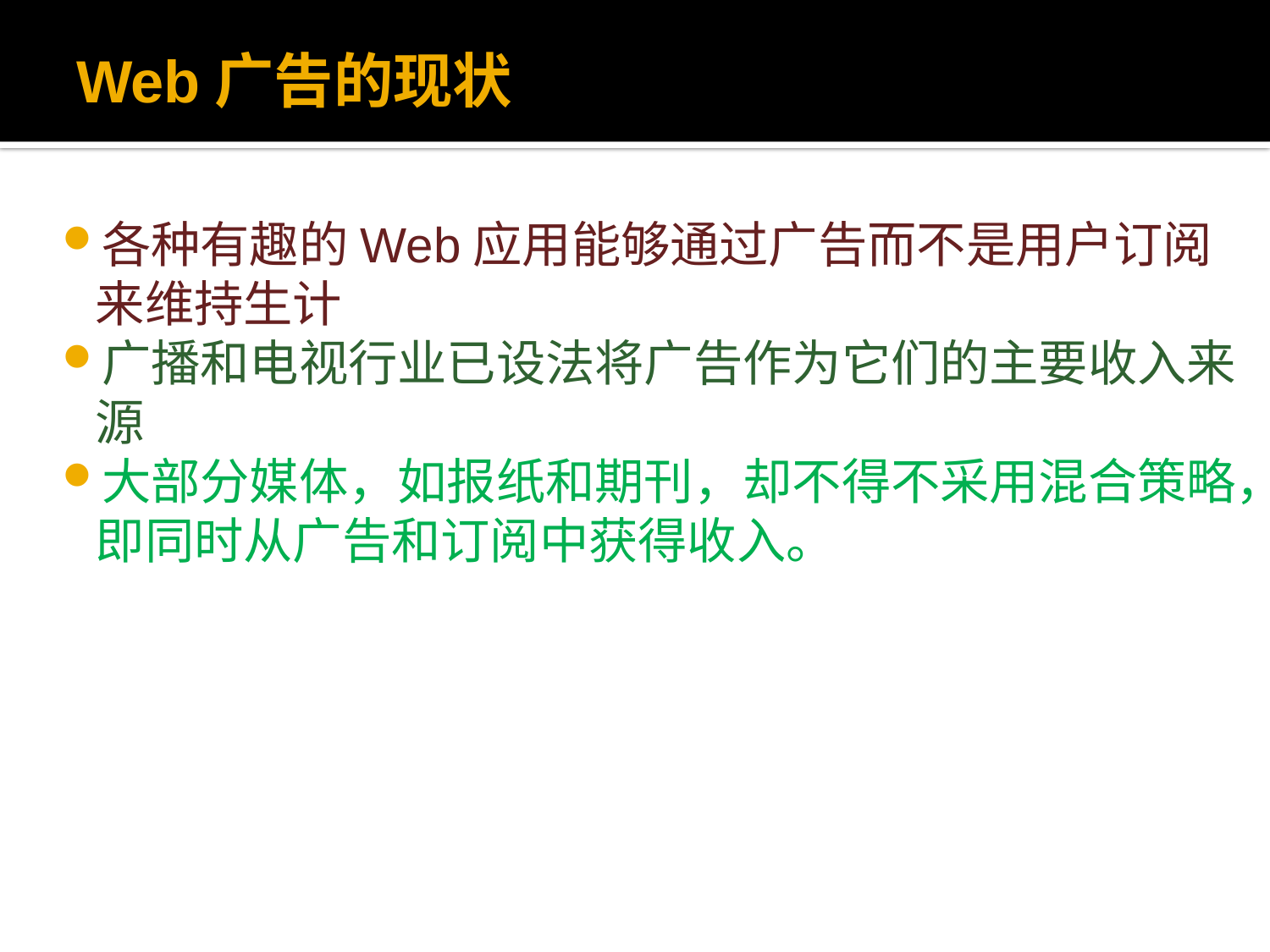

# Web广告的现状
各种有趣的Web应用能够通过广告而不是用户订阅来维持生计
广播和电视行业已设法将广告作为它们的主要收入来源
大部分媒体，如报纸和期刊，却不得不采用混合策略，即同时从广告和订阅中获得收入。